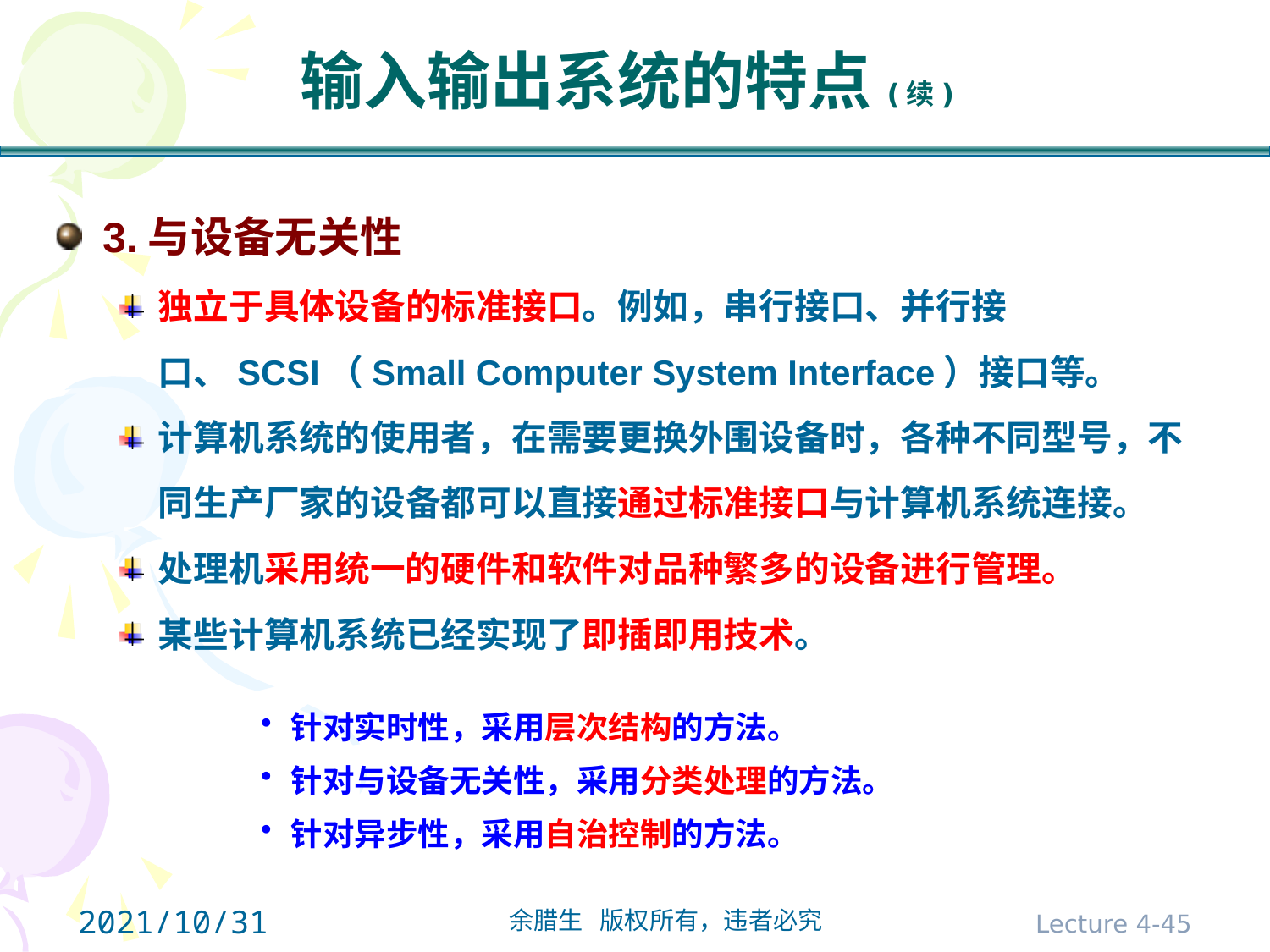

# 输入输出系统的特点(续)
3.与设备无关性
独立于具体设备的标准接口。例如，串行接口、并行接口、SCSI（Small Computer System Interface）接口等。
计算机系统的使用者，在需要更换外围设备时，各种不同型号，不同生产厂家的设备都可以直接通过标准接口与计算机系统连接。
处理机采用统一的硬件和软件对品种繁多的设备进行管理。
某些计算机系统已经实现了即插即用技术。
针对实时性，采用层次结构的方法。
针对与设备无关性，采用分类处理的方法。
针对异步性，采用自治控制的方法。
2021/10/31
Lecture 4-45